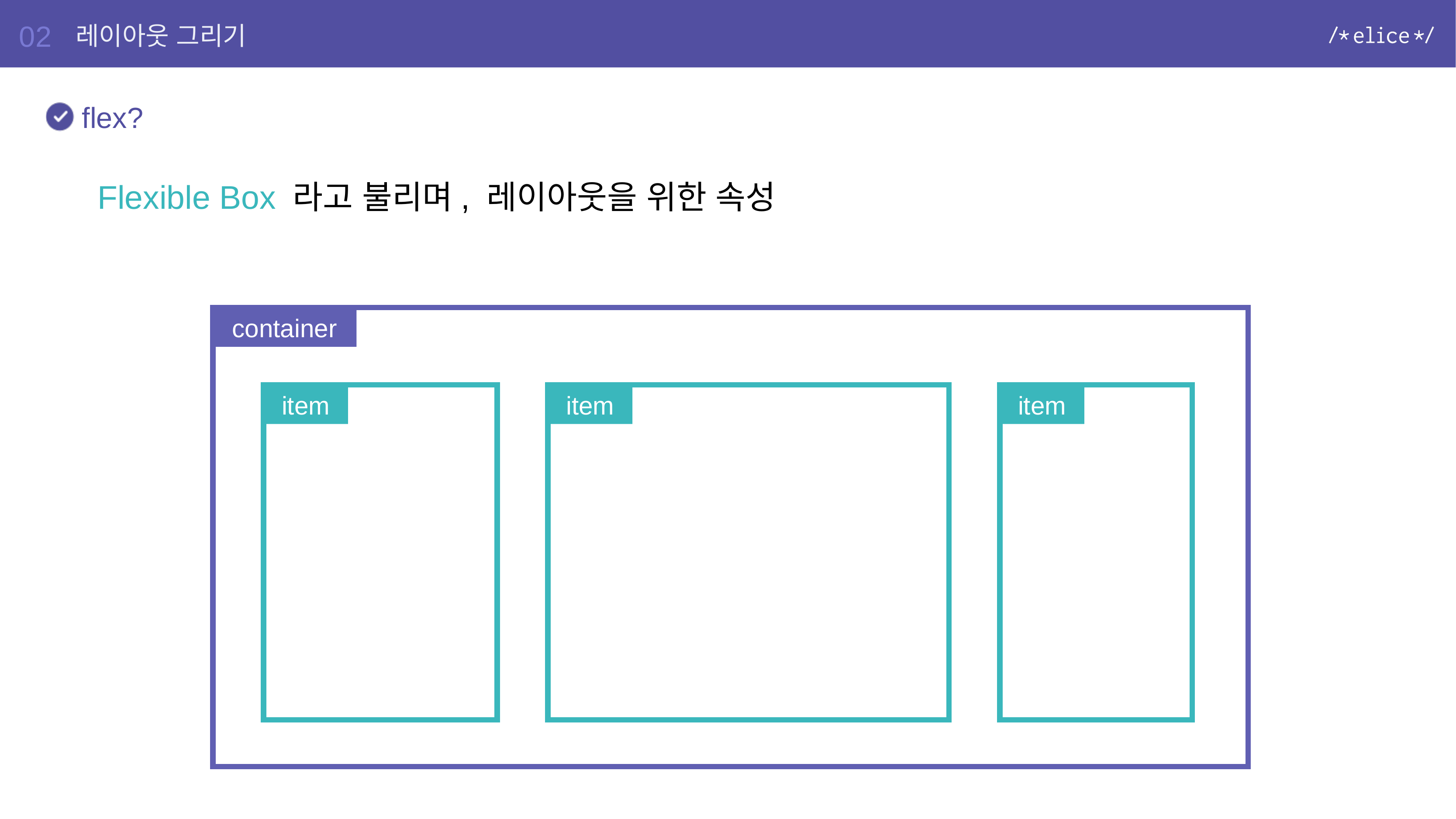

02
레이아웃 그리기
flex?
Flexible Box 라고 불리며, 레이아웃을 위한 속성
container

item

item

item